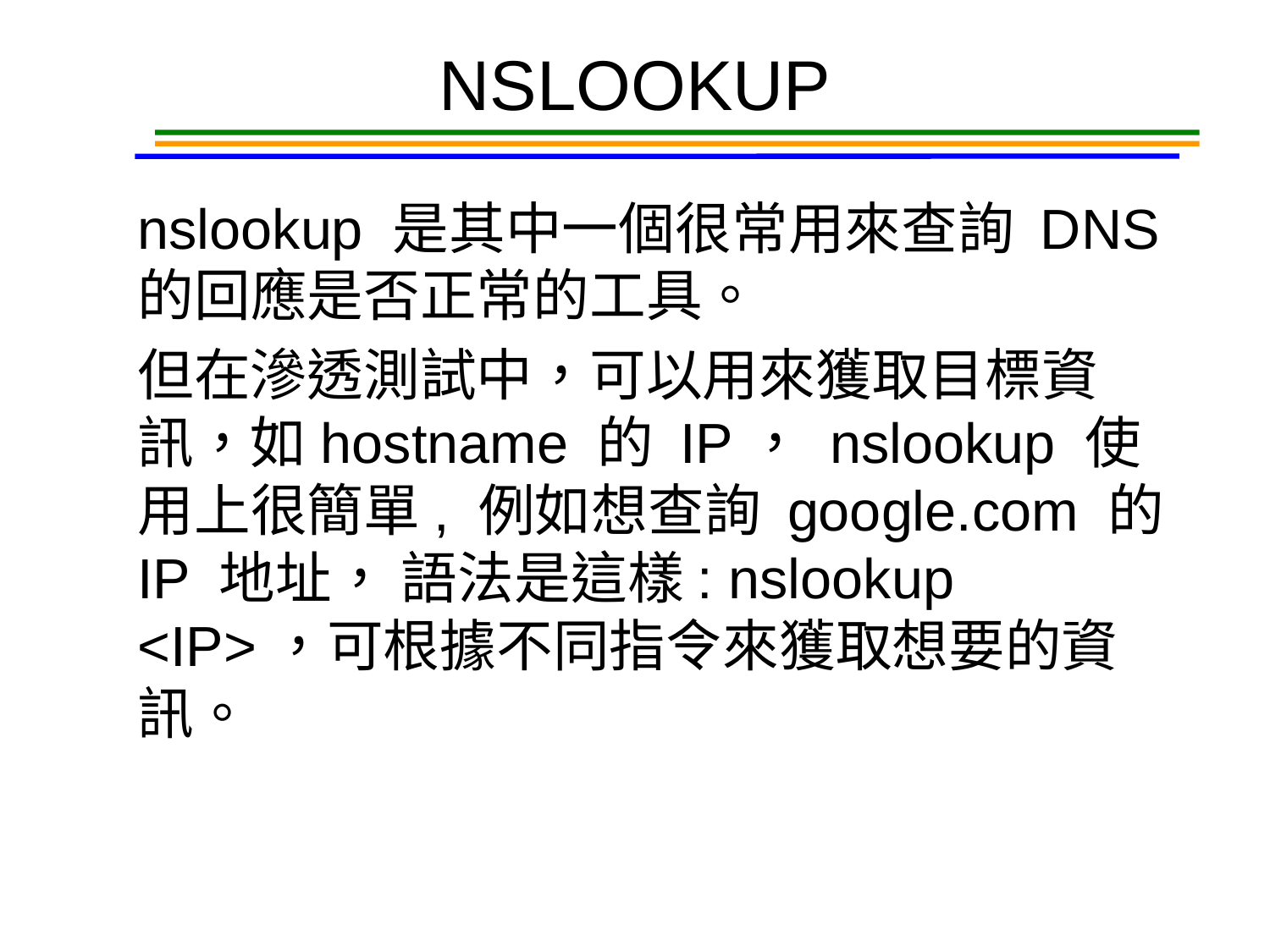

# NSLOOKUP
nslookup 是其中一個很常用來查詢 DNS 的回應是否正常的工具。
但在滲透測試中，可以用來獲取目標資訊，如hostname 的 IP， nslookup 使用上很簡單, 例如想查詢 google.com 的 IP 地址， 語法是這樣: nslookup  <IP>，可根據不同指令來獲取想要的資訊。